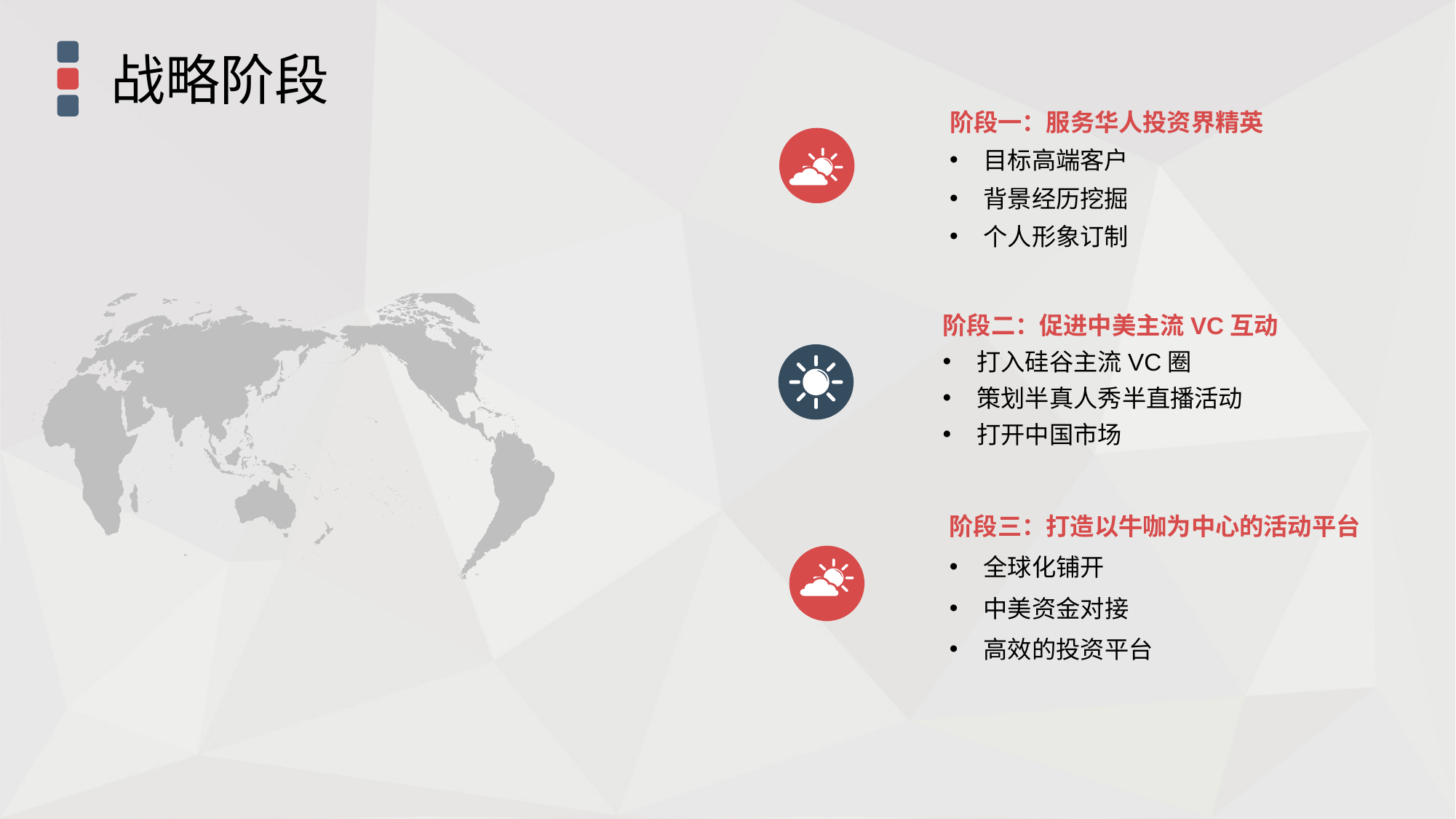

战略阶段
阶段一：服务华人投资界精英
目标高端客户
背景经历挖掘
个人形象订制

阶段二：促进中美主流VC互动
打入硅谷主流VC圈
策划半真人秀半直播活动
打开中国市场

阶段三：打造以牛咖为中心的活动平台
全球化铺开
中美资金对接
高效的投资平台